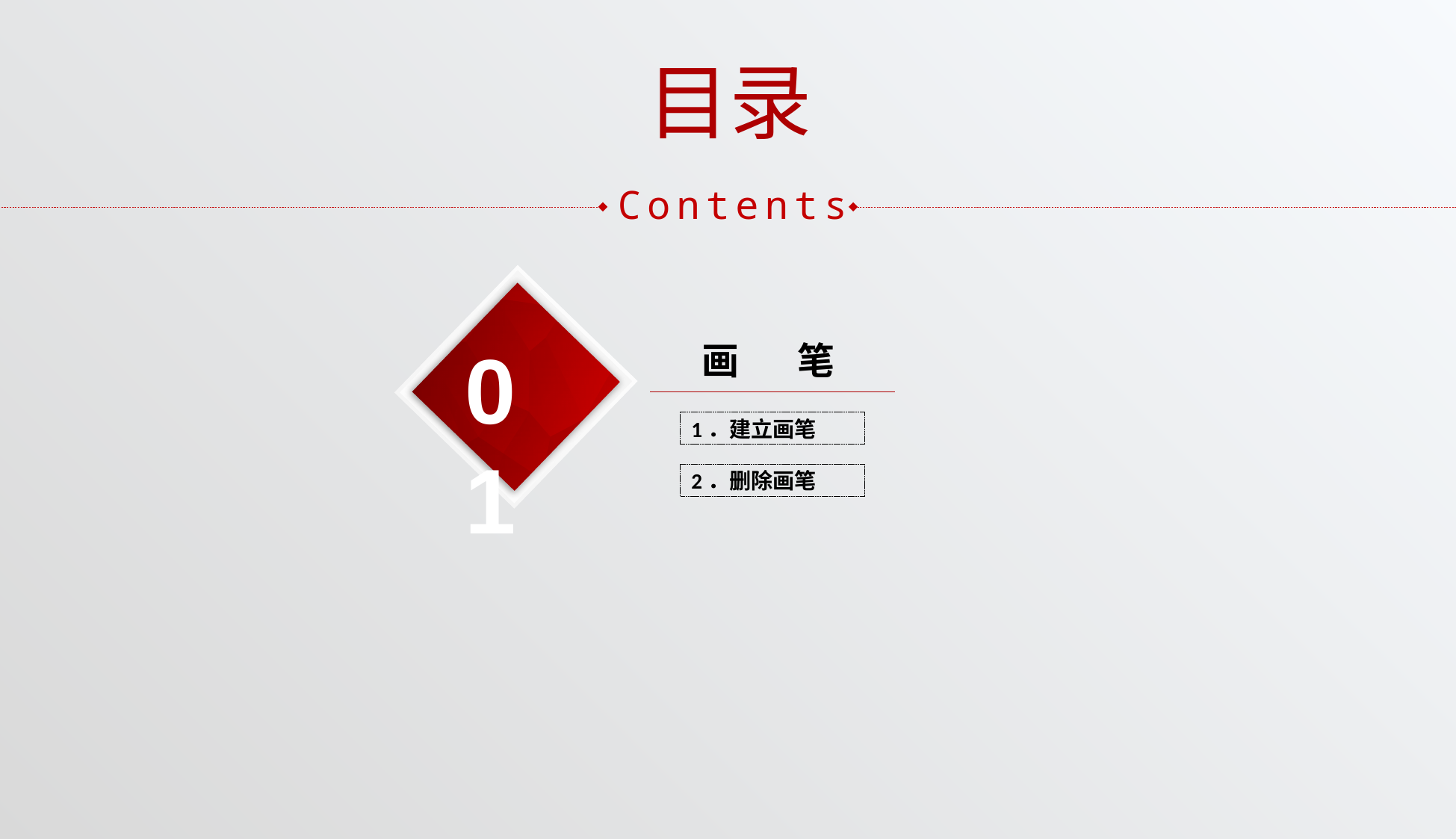

目录
Contents

01
画       笔
1．建立画笔
2．删除画笔